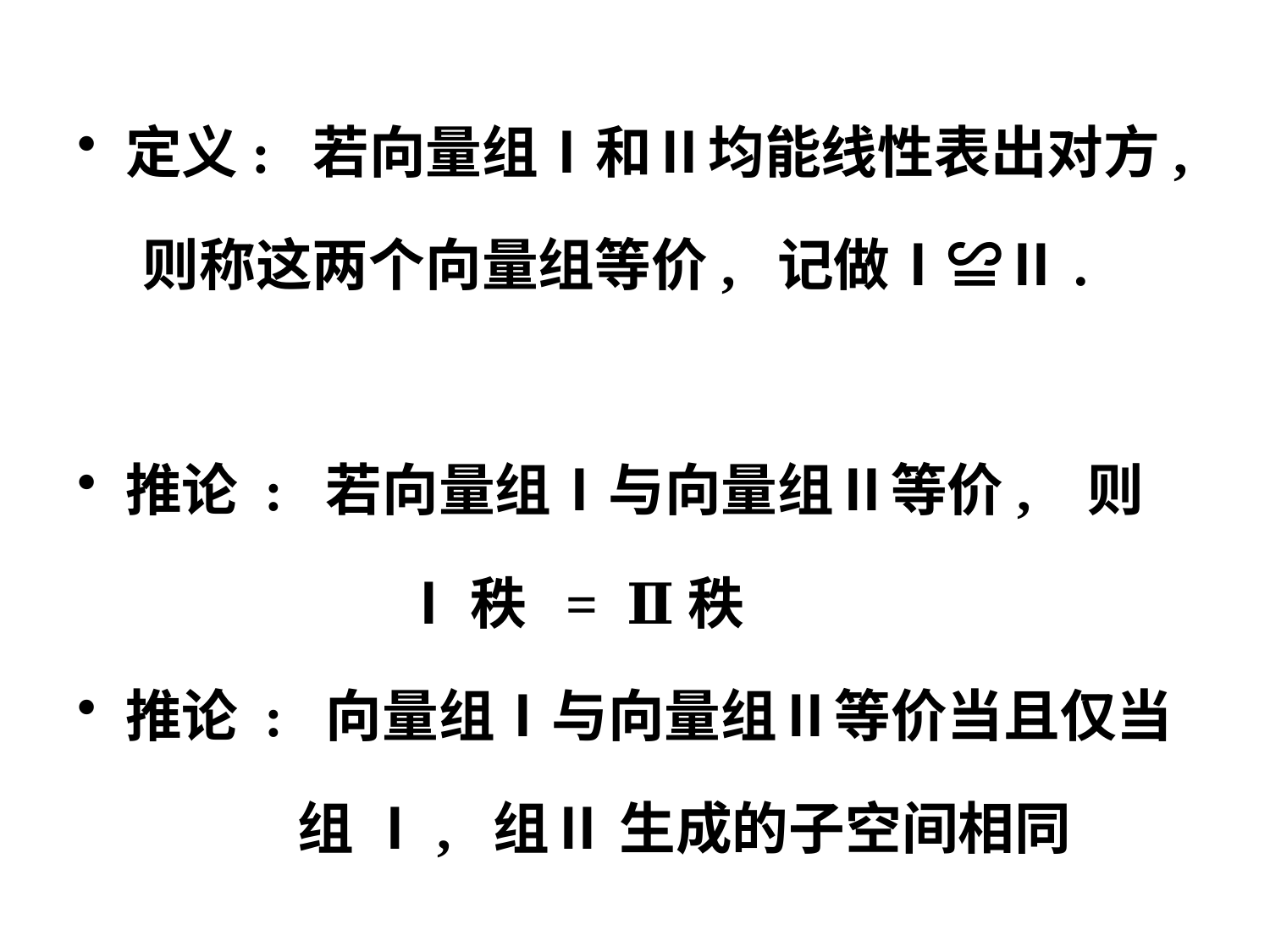

定义:  若向量组Ⅰ和Ⅱ均能线性表出对方,
    则称这两个向量组等价,  记做Ⅰ≌Ⅱ.

推论 :  若向量组Ⅰ与向量组Ⅱ等价,   则
                         Ⅰ秩  =  Ⅱ秩
推论 :  向量组Ⅰ与向量组Ⅱ等价当且仅当
                组 Ⅰ,  组Ⅱ 生成的子空间相同